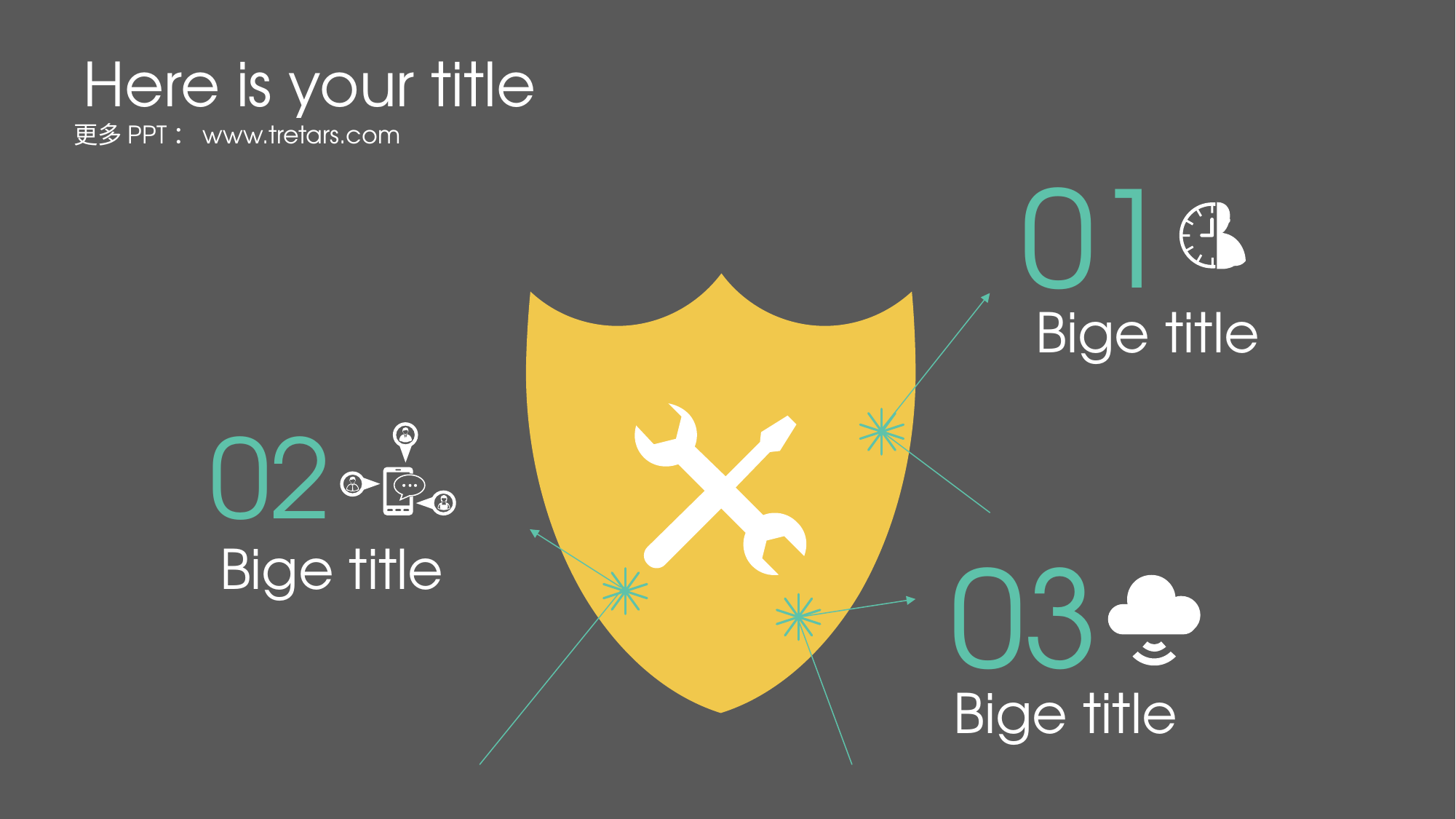

Here is your title
更多PPT：www.tretars.com
01

Bige title

02

03
Bige title

Bige title